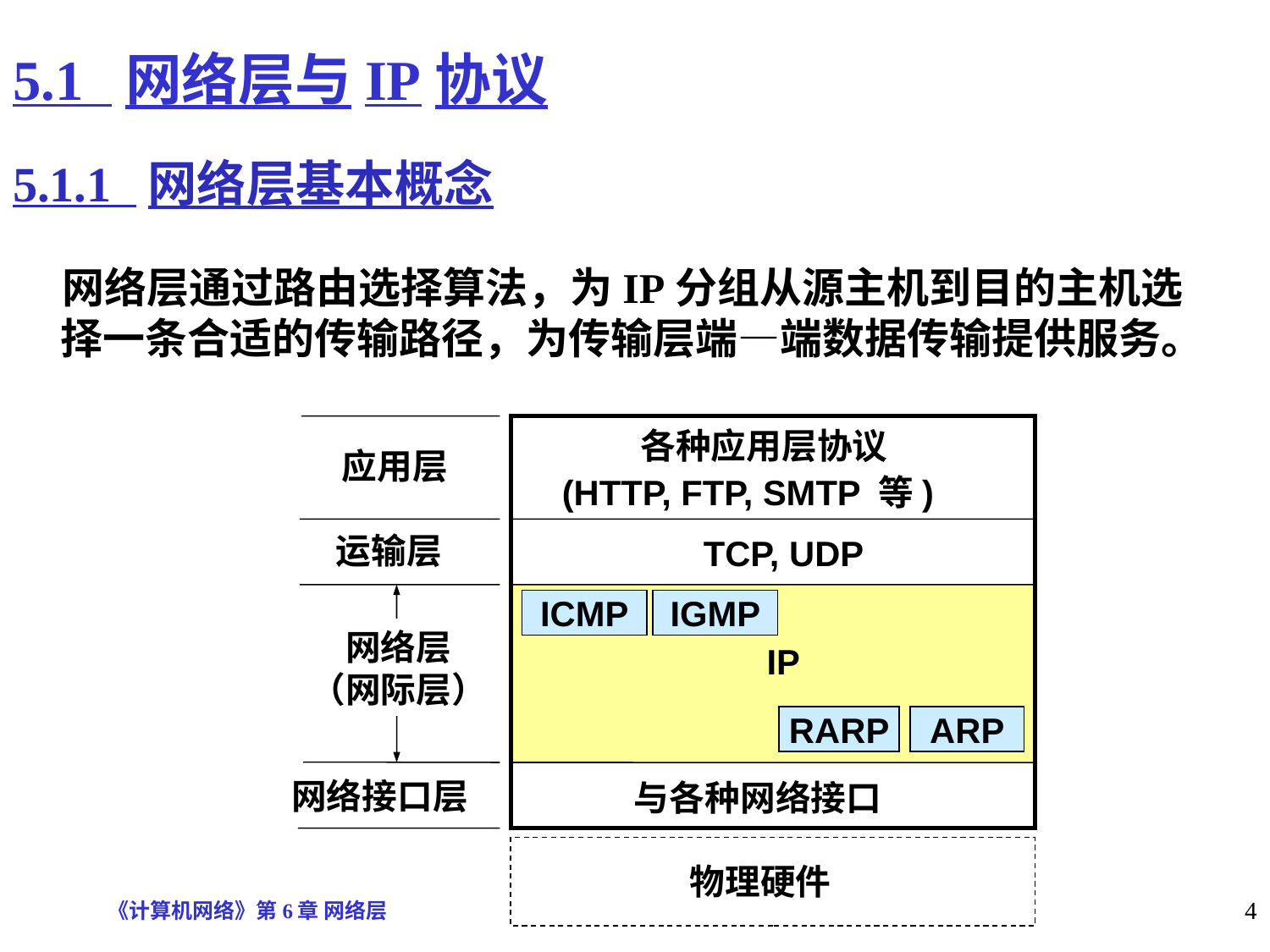

# 5.1  网络层与IP协议
5.1.1  网络层基本概念

网络层通过路由选择算法，为IP分组从源主机到目的主机选择一条合适的传输路径，为传输层端—端数据传输提供服务。

各种应用层协议
应用层
(HTTP, FTP, SMTP 等)

运输层
TCP, UDP

ICMP
IGMP
网络层
（网际层）
IP
RARP
ARP

与各种网络接口
  网络接口层

物理硬件

《计算机网络》第6章 网络层
4